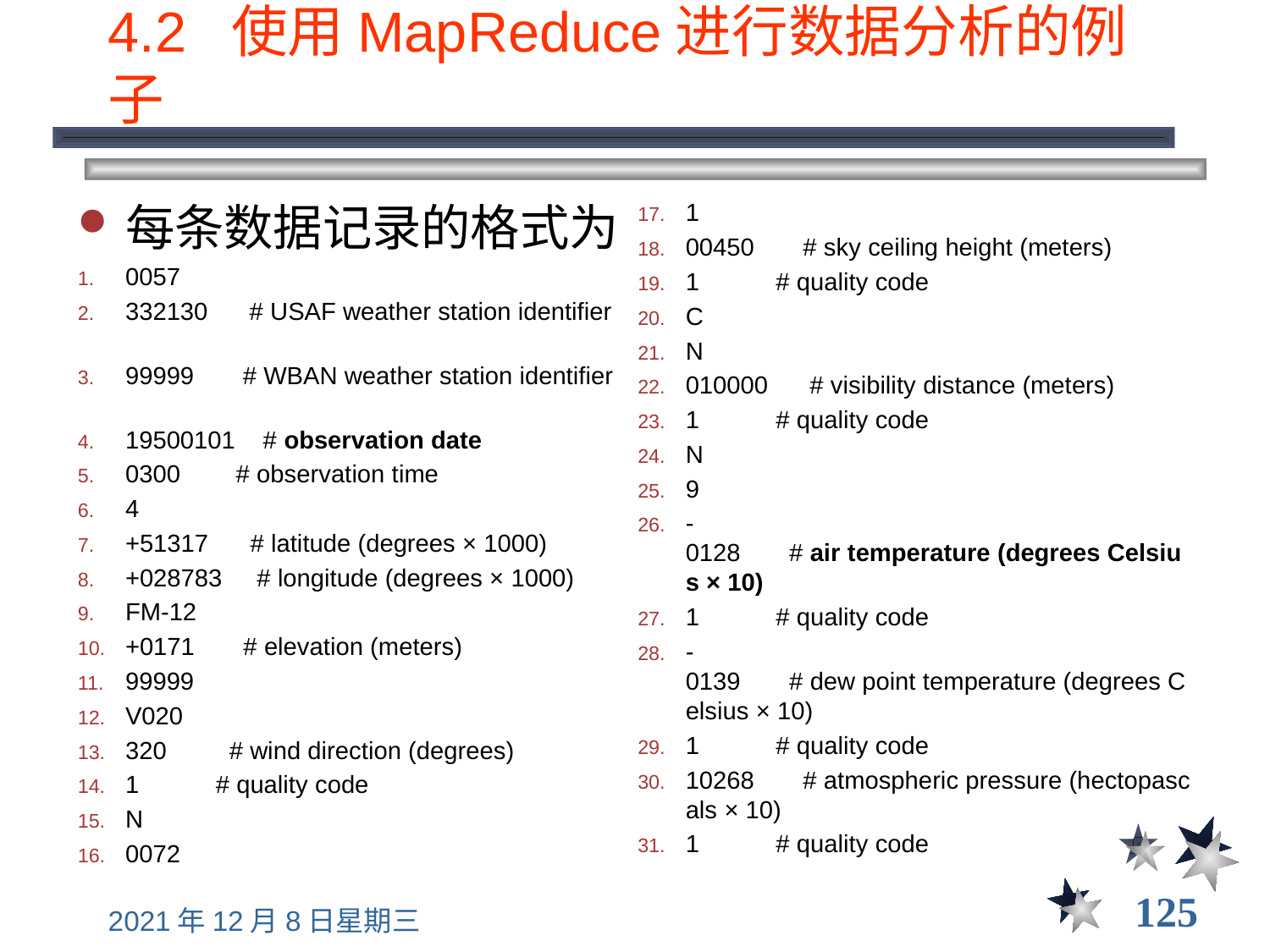

# 4.2  使用MapReduce进行数据分析的例子
每条数据记录的格式为
0057
332130      # USAF weather station identifier
99999       # WBAN weather station identifier
19500101    # observation date
0300        # observation time
4
+51317      # latitude (degrees × 1000)
+028783     # longitude (degrees × 1000)
FM-12
+0171       # elevation (meters)
99999
V020
320         # wind direction (degrees)
1           # quality code
N
0072

1
00450       # sky ceiling height (meters)
1           # quality code
C
N
010000      # visibility distance (meters)
1           # quality code
N
9
-0128       # air temperature (degrees Celsius × 10)
1           # quality code
-0139       # dew point temperature (degrees Celsius × 10)
1           # quality code
10268       # atmospheric pressure (hectopascals × 10)
1           # quality code

125
大规模
2021年12月8日星期三